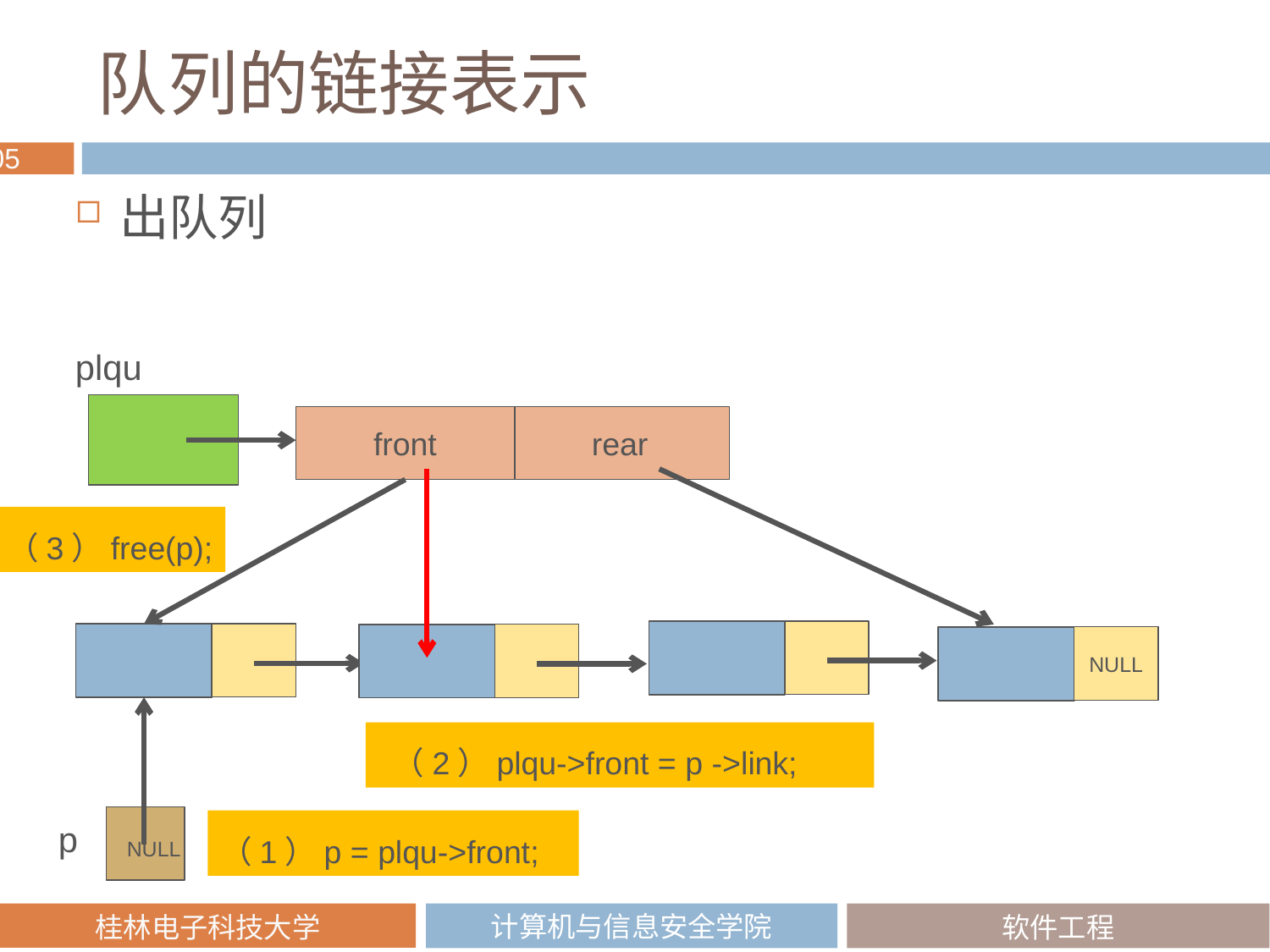

# 队列的链接表示
出队列
plqu

front
rear
（3）free(p);

NULL

 （2）plqu->front = p ->link;

（1）p = plqu->front;
p
NULL